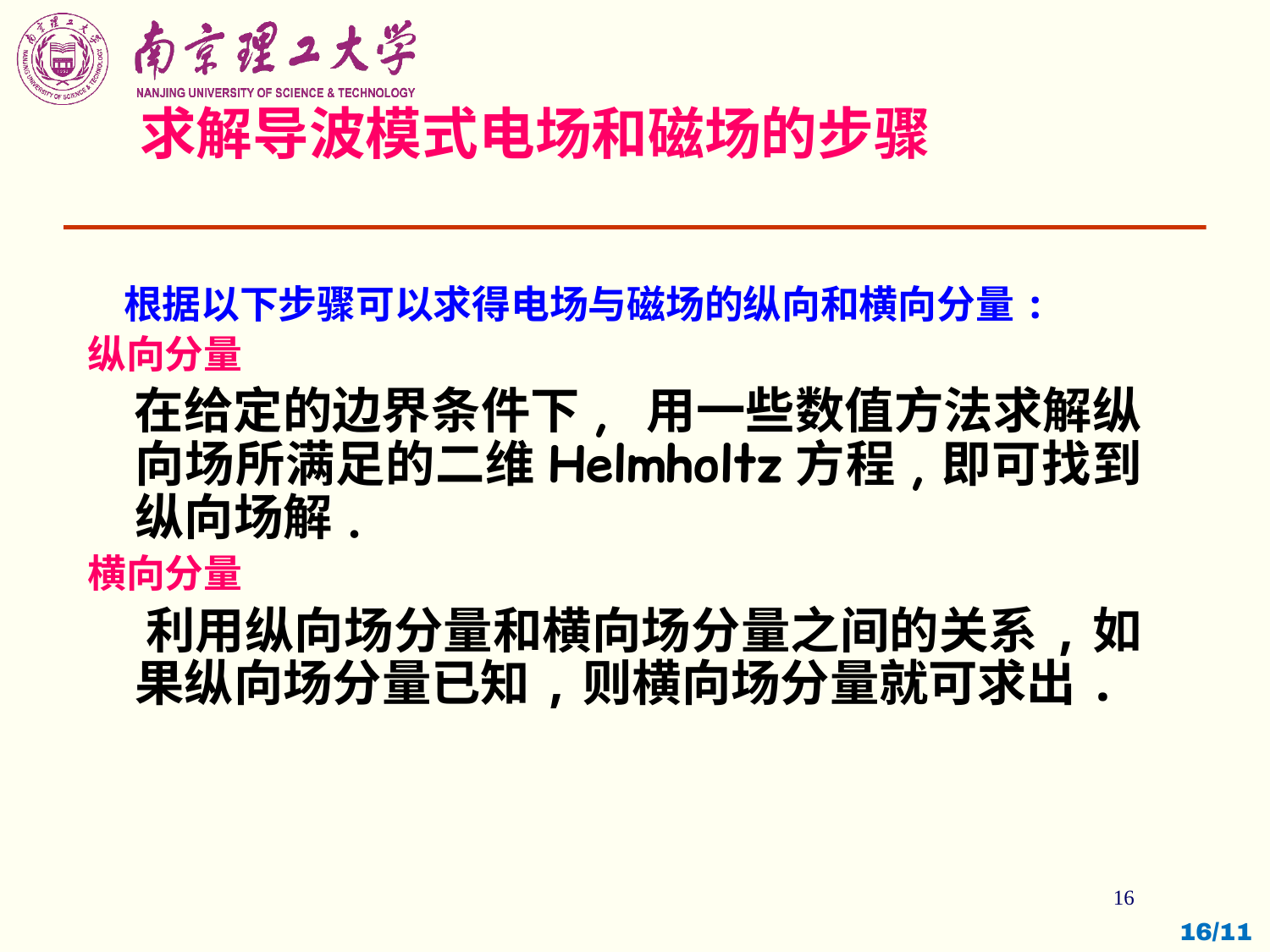

# 求解导波模式电场和磁场的步骤
   根据以下步骤可以求得电场与磁场的纵向和横向分量:
纵向分量
   在给定的边界条件下, 用一些数值方法求解纵向场所满足的二维Helmholtz方程,即可找到纵向场解.
横向分量
    利用纵向场分量和横向场分量之间的关系,如果纵向场分量已知,则横向场分量就可求出.
16/11